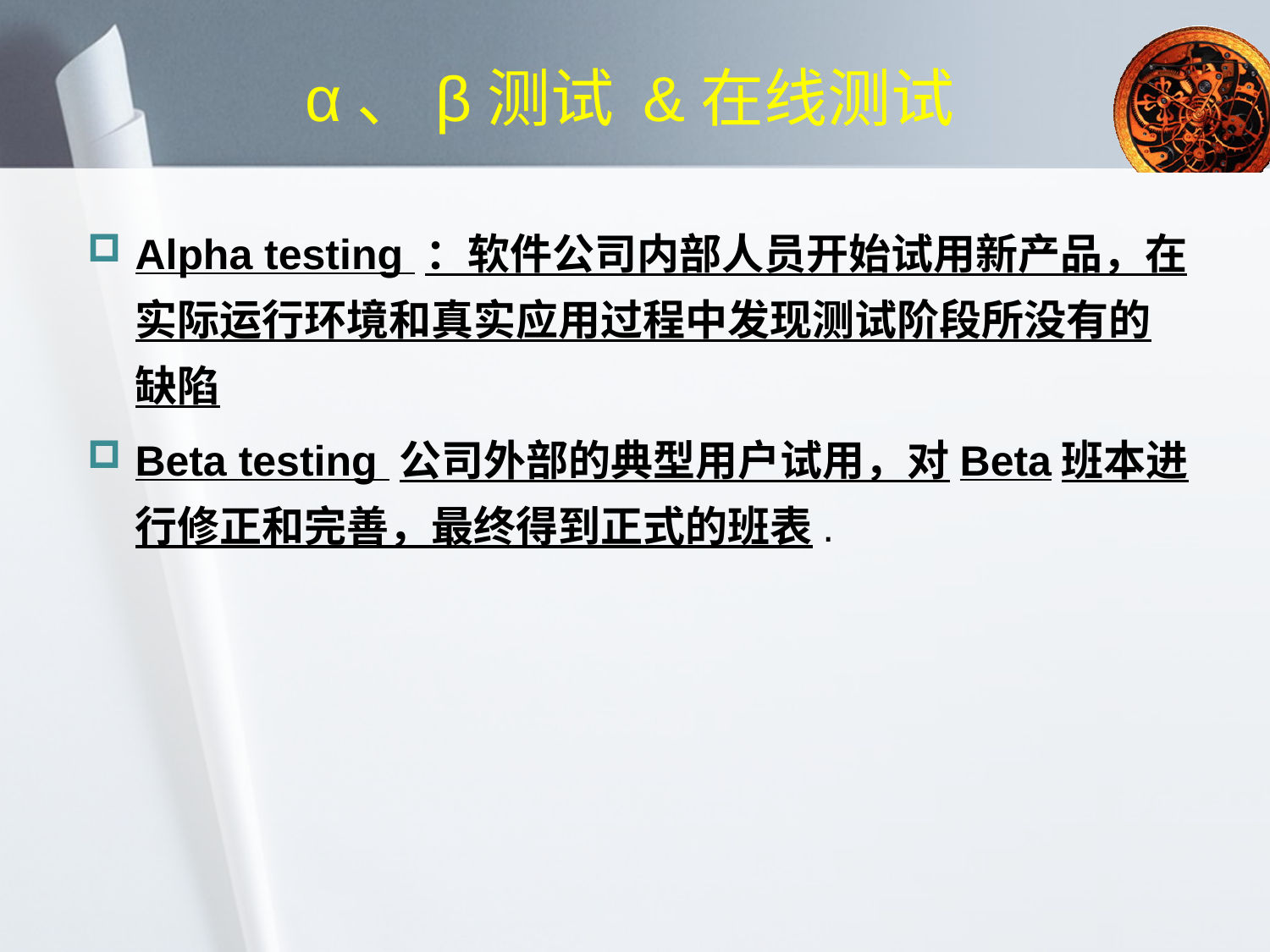

# α、β测试 &在线测试
Alpha testing ：软件公司内部人员开始试用新产品，在实际运行环境和真实应用过程中发现测试阶段所没有的缺陷
Beta testing 公司外部的典型用户试用，对Beta班本进行修正和完善，最终得到正式的班表.